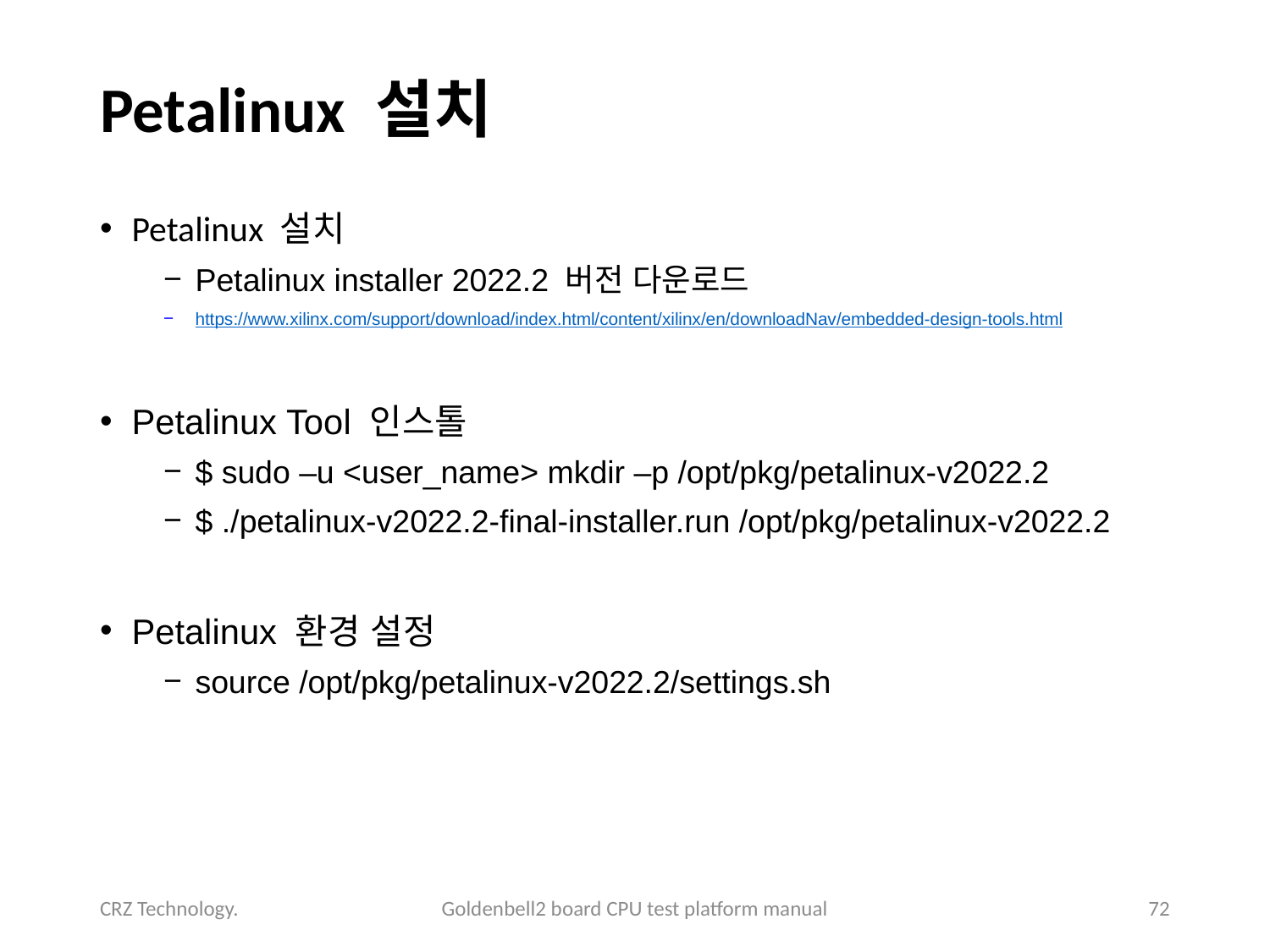

# Petalinux 설치
Petalinux 설치
Petalinux installer 2022.2 버전 다운로드
https://www.xilinx.com/support/download/index.html/content/xilinx/en/downloadNav/embedded-design-tools.html

Petalinux Tool 인스톨
$ sudo –u <user_name> mkdir –p /opt/pkg/petalinux-v2022.2
$ ./petalinux-v2022.2-final-installer.run /opt/pkg/petalinux-v2022.2

Petalinux 환경 설정
source /opt/pkg/petalinux-v2022.2/settings.sh

CRZ Technology.
Goldenbell2 board CPU test platform manual
72